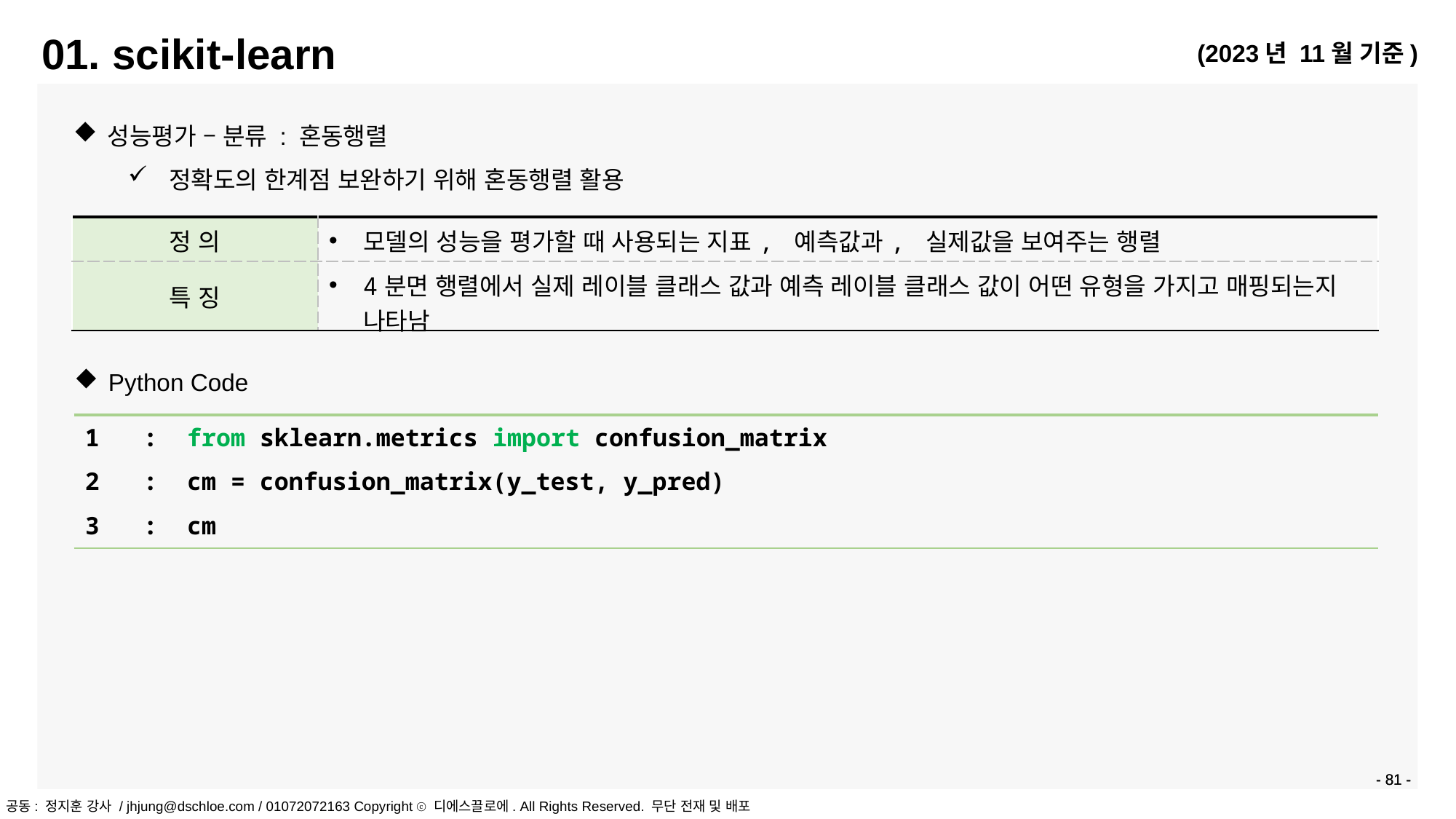

01. scikit-learn
성능평가 – 분류 : 혼동행렬
정확도의 한계점 보완하기 위해 혼동행렬 활용
| 정 의 | 모델의 성능을 평가할 때 사용되는 지표, 예측값과, 실제값을 보여주는 행렬 |
| --- | --- |
| 특 징 | 4분면 행렬에서 실제 레이블 클래스 값과 예측 레이블 클래스 값이 어떤 유형을 가지고 매핑되는지 나타남 |
Python Code
| 1 : | from sklearn.metrics import confusion\_matrix |
| --- | --- |
| 2 : | cm = confusion\_matrix(y\_test, y\_pred) |
| 3 : | cm |
- 81 -